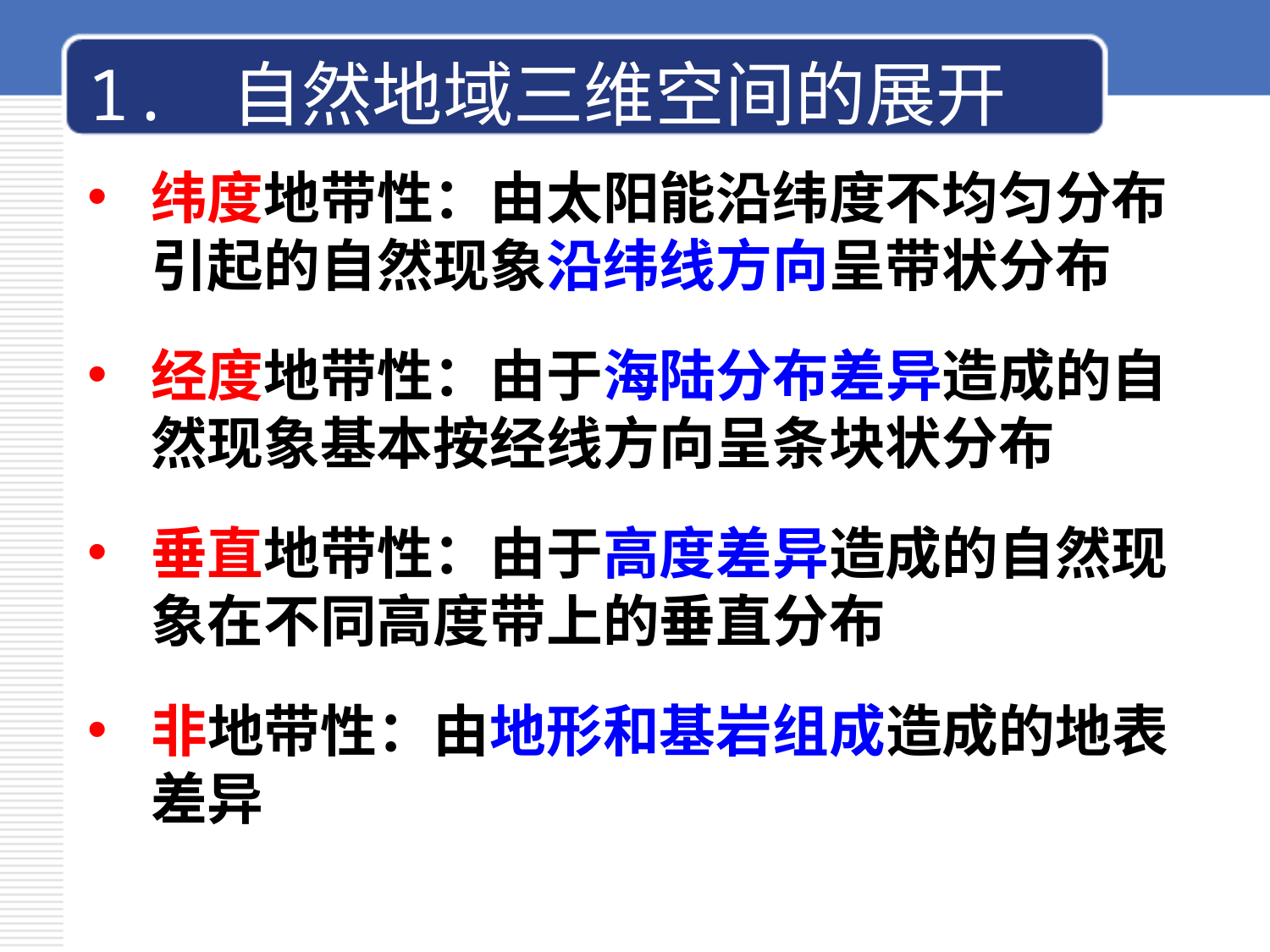

# 1. 自然地域三维空间的展开
纬度地带性：由太阳能沿纬度不均匀分布引起的自然现象沿纬线方向呈带状分布
经度地带性：由于海陆分布差异造成的自然现象基本按经线方向呈条块状分布
垂直地带性：由于高度差异造成的自然现象在不同高度带上的垂直分布
非地带性：由地形和基岩组成造成的地表差异